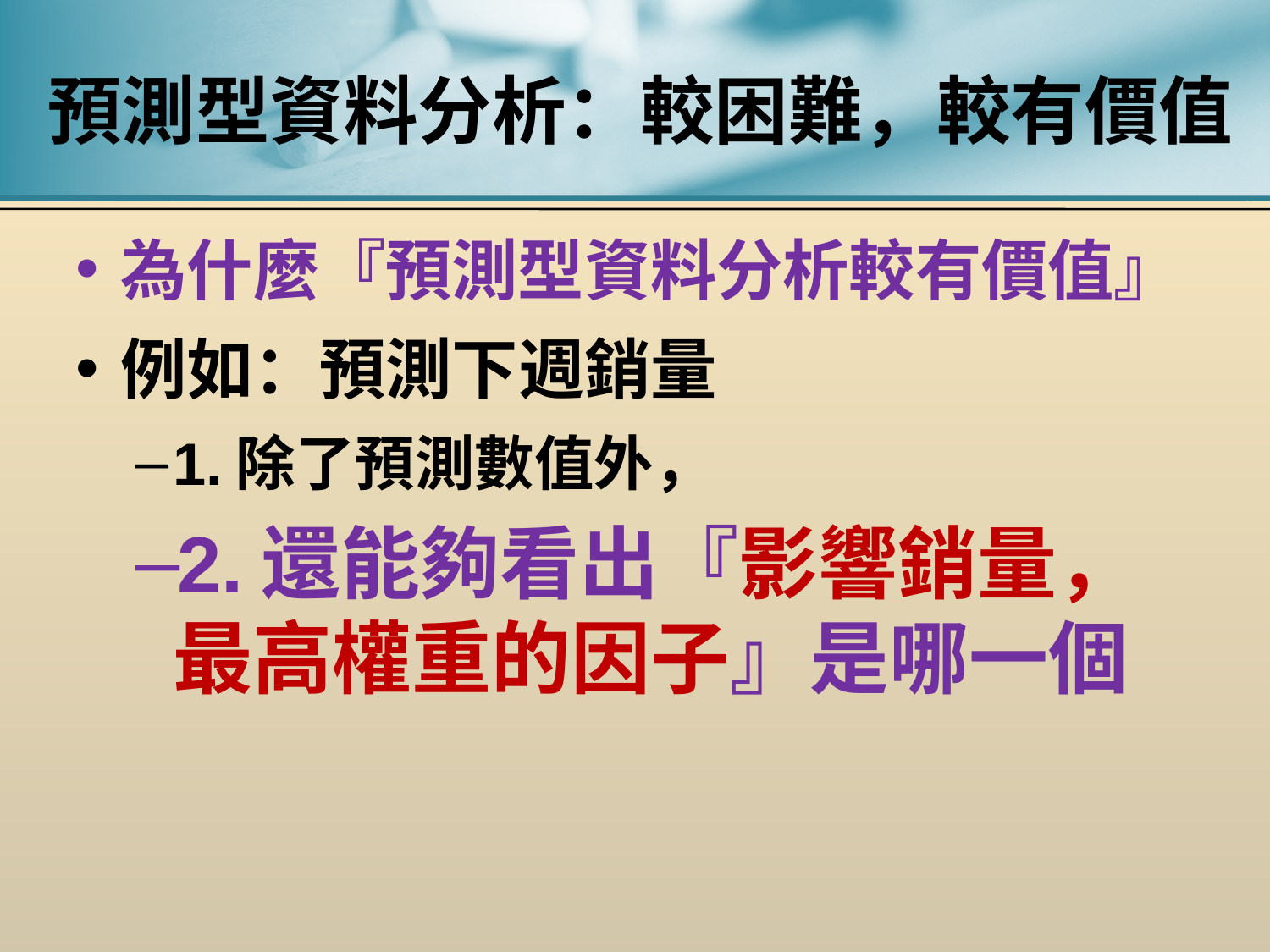

# 預測型資料分析：較困難，較有價值
為什麼『預測型資料分析較有價值』
例如：預測下週銷量
1.除了預測數值外，
2.還能夠看出『影響銷量，最高權重的因子』是哪一個